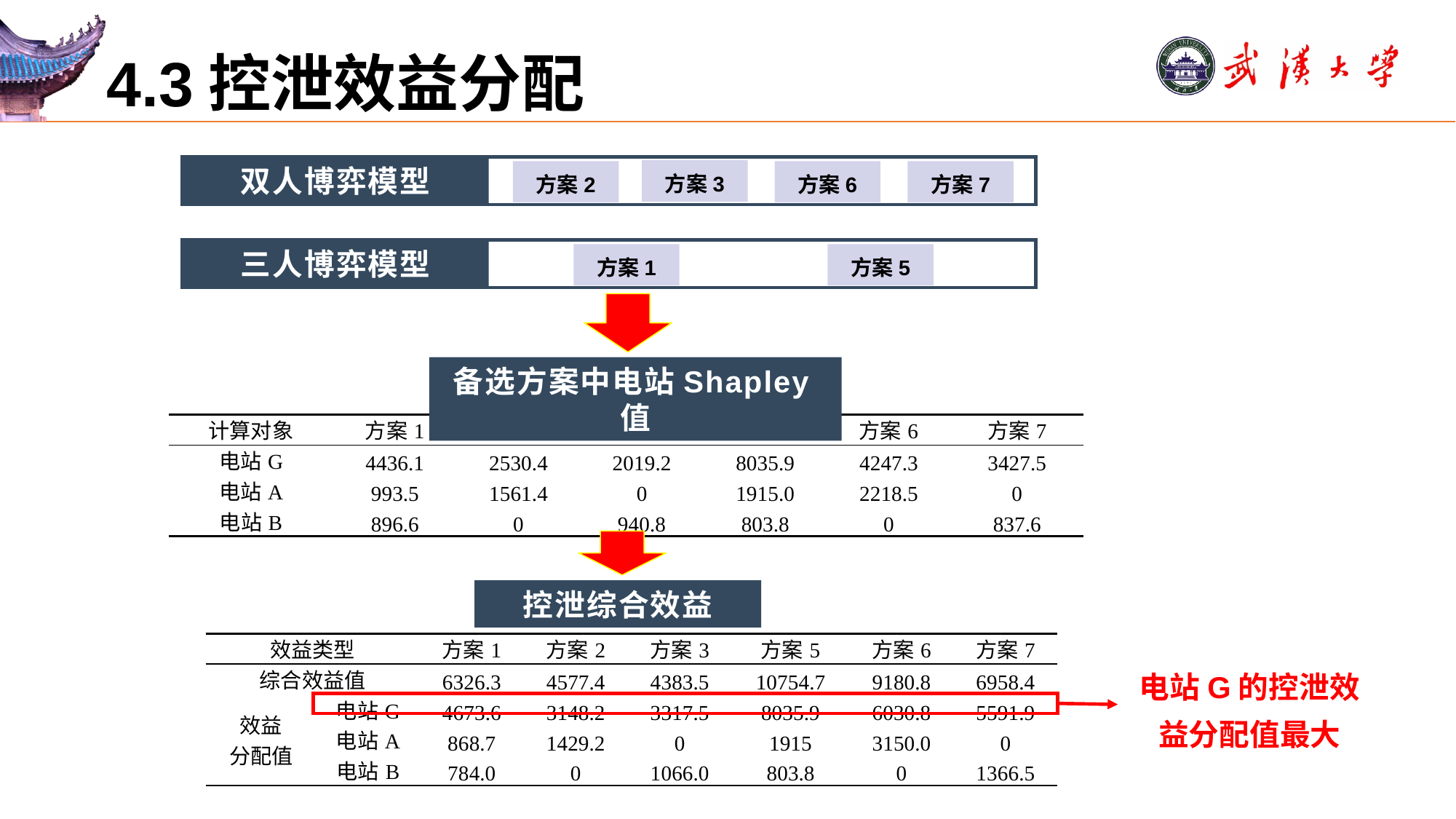

# 4.3控泄效益分配
双人博弈模型

方案3
方案2
方案6
方案7
三人博弈模型

方案1
方案5

备选方案中电站Shapley值
| 计算对象 | 方案1 | 方案2 | 方案3 | 方案5 | 方案6 | 方案7 |
| --- | --- | --- | --- | --- | --- | --- |
| 电站G | 4436.1 | 2530.4 | 2019.2 | 8035.9 | 4247.3 | 3427.5 |
| 电站A | 993.5 | 1561.4 | 0 | 1915.0 | 2218.5 | 0 |
| 电站B | 896.6 | 0 | 940.8 | 803.8 | 0 | 837.6 |

控泄综合效益
| 效益类型 |  | 方案1 | 方案2 | 方案3 | 方案5 | 方案6 | 方案7 |
| --- | --- | --- | --- | --- | --- | --- | --- |
| 综合效益值 |  | 6326.3 | 4577.4 | 4383.5 | 10754.7 | 9180.8 | 6958.4 |
| 效益 分配值 | 电站G | 4673.6 | 3148.2 | 3317.5 | 8035.9 | 6030.8 | 5591.9 |
|  | 电站A | 868.7 | 1429.2 | 0 | 1915 | 3150.0 | 0 |
|  | 电站B | 784.0 | 0 | 1066.0 | 803.8 | 0 | 1366.5 |
电站G的控泄效益分配值最大